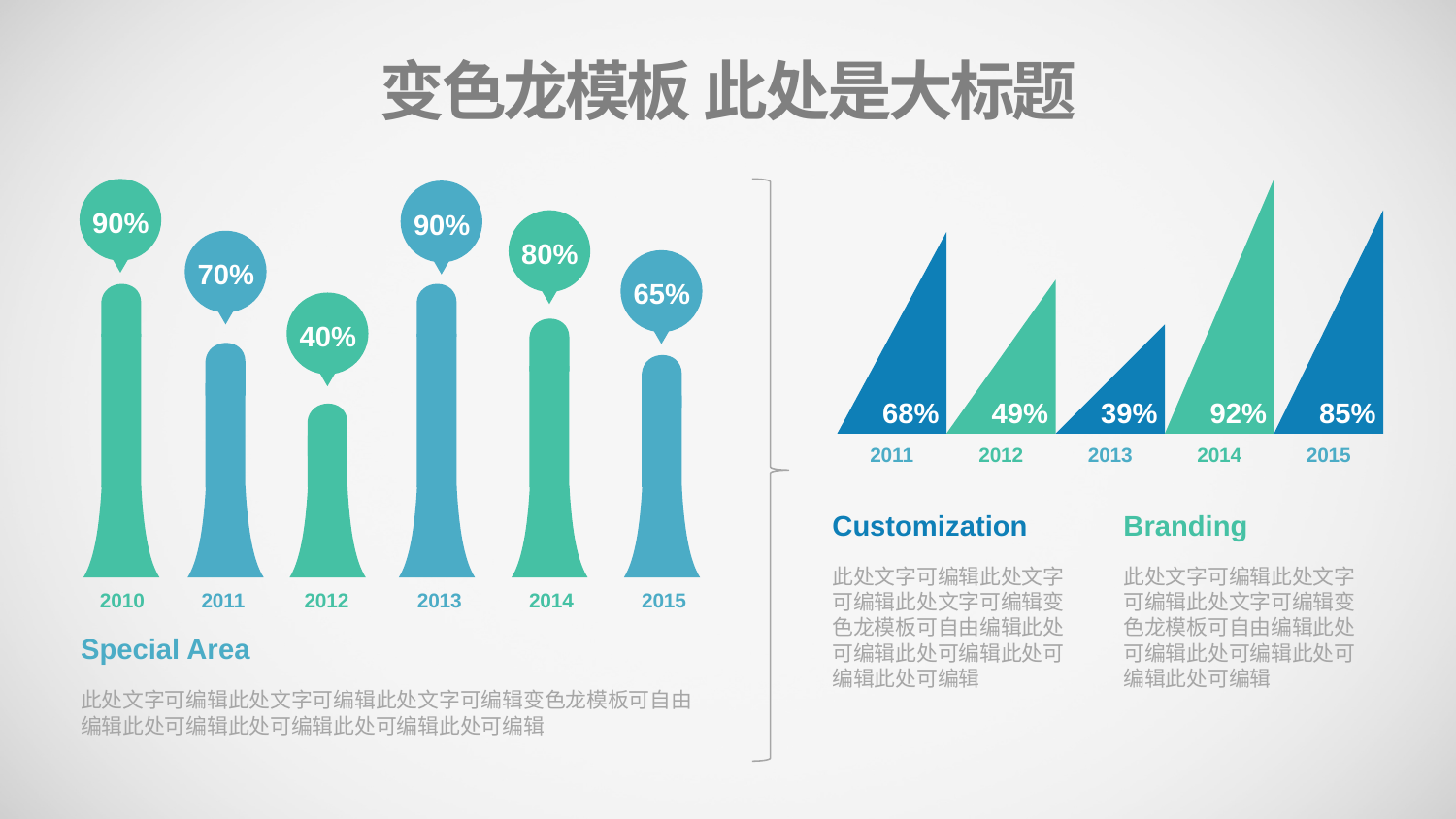

变色龙模板 此处是大标题

90%
90%

80%

70%
65%

40%

68%
49%
39%
92%
85%

2011
2012
2013
2014
2015
Customization

此处文字可编辑此处文字可编辑此处文字可编辑变色龙模板可自由编辑此处可编辑此处可编辑此处可编辑此处可编辑
Branding

此处文字可编辑此处文字可编辑此处文字可编辑变色龙模板可自由编辑此处可编辑此处可编辑此处可编辑此处可编辑
2010
2011
2012
2013
2014
2015
Special Area

此处文字可编辑此处文字可编辑此处文字可编辑变色龙模板可自由编辑此处可编辑此处可编辑此处可编辑此处可编辑